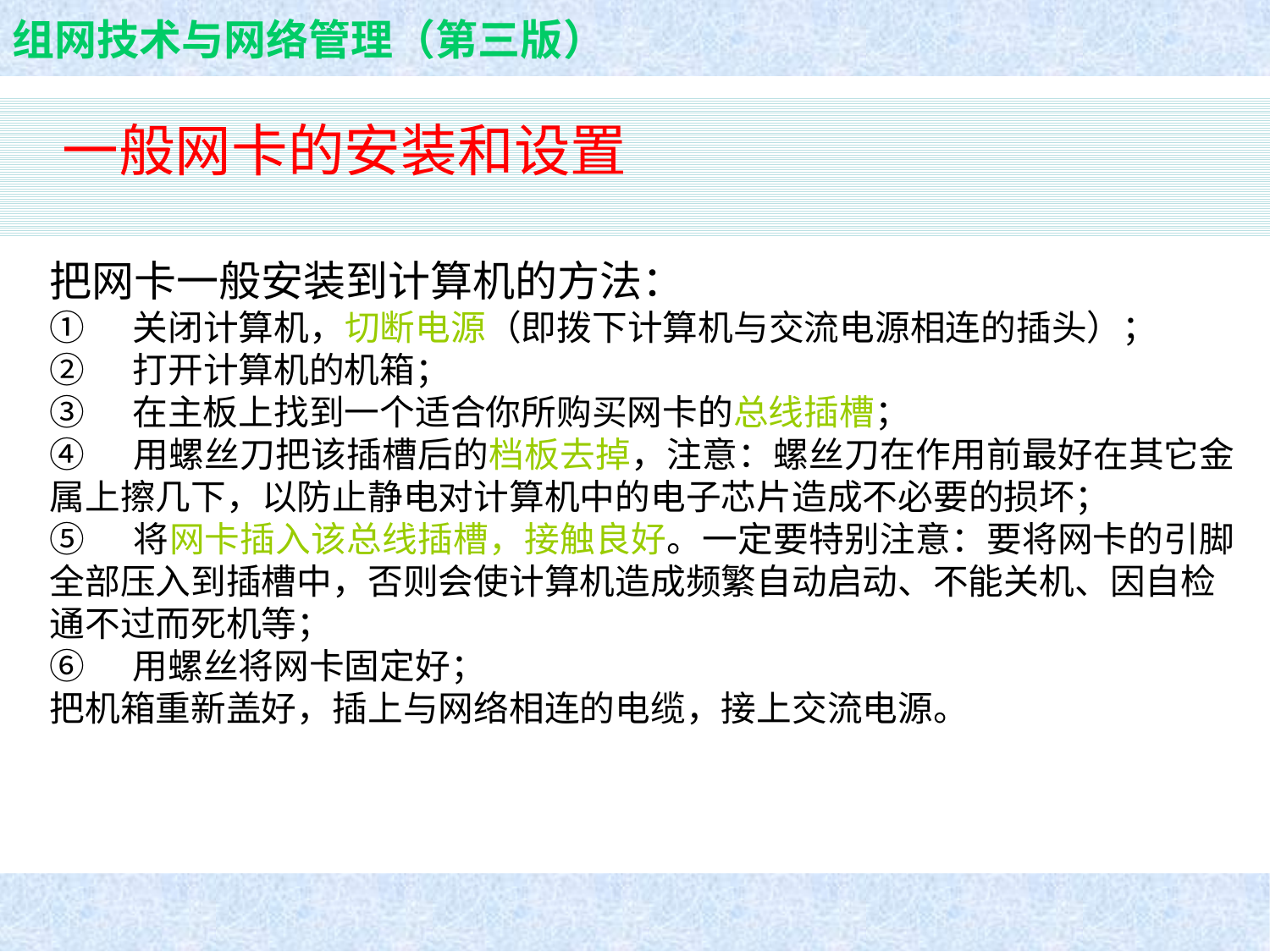

一般网卡的安装和设置

把网卡一般安装到计算机的方法：
①     关闭计算机，切断电源（即拨下计算机与交流电源相连的插头）；
②     打开计算机的机箱；
③     在主板上找到一个适合你所购买网卡的总线插槽；
④     用螺丝刀把该插槽后的档板去掉，注意：螺丝刀在作用前最好在其它金属上擦几下，以防止静电对计算机中的电子芯片造成不必要的损坏；
⑤     将网卡插入该总线插槽，接触良好。一定要特别注意：要将网卡的引脚全部压入到插槽中，否则会使计算机造成频繁自动启动、不能关机、因自检
通不过而死机等；
⑥     用螺丝将网卡固定好；
把机箱重新盖好，插上与网络相连的电缆，接上交流电源。